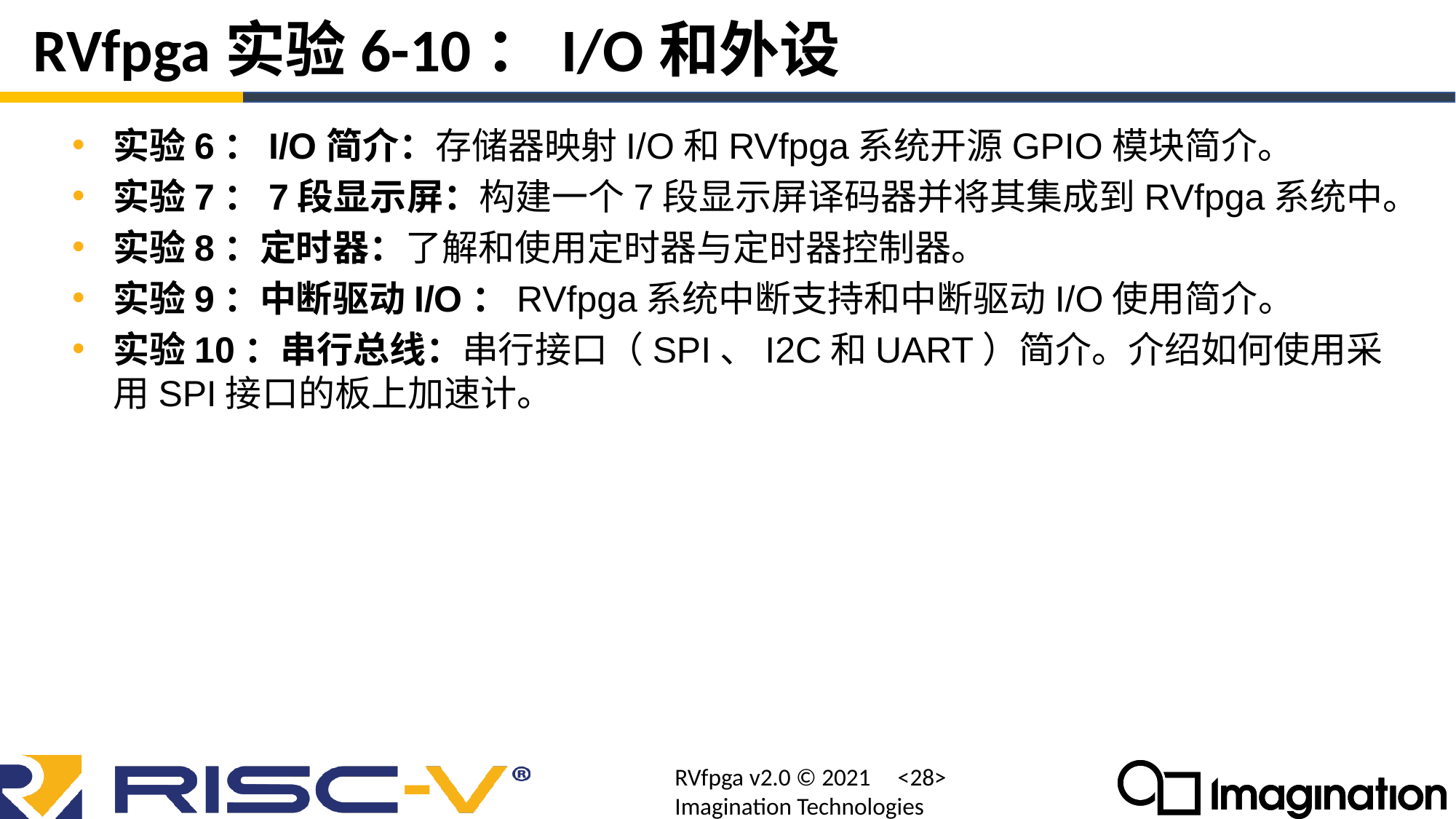

# RVfpga实验6-10：I/O和外设
实验6：I/O简介：存储器映射I/O和RVfpga系统开源GPIO模块简介。
实验7：7段显示屏：构建一个7段显示屏译码器并将其集成到RVfpga系统中。
实验8：定时器：了解和使用定时器与定时器控制器。
实验9：中断驱动I/O：RVfpga系统中断支持和中断驱动I/O使用简介。
实验10：串行总线：串行接口（SPI、I2C和UART）简介。介绍如何使用采用SPI接口的板上加速计。